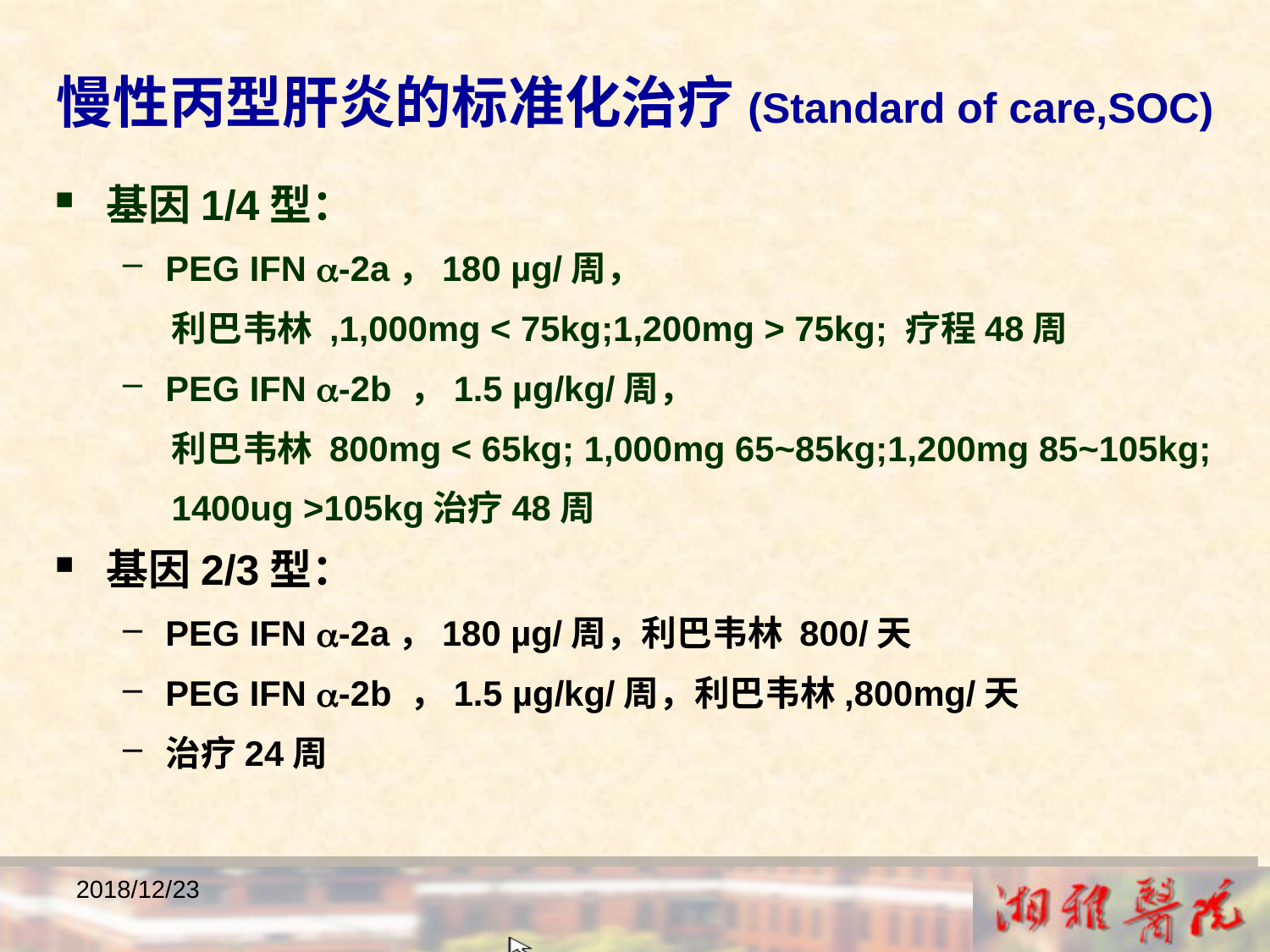

慢性丙型肝炎的标准化治疗(Standard of care,SOC)
基因1/4型：
PEG IFN α-2a，180 µg/周，
     利巴韦林 ,1,000mg < 75kg;1,200mg > 75kg; 疗程48周
PEG IFN α-2b ，1.5 µg/kg/周，
     利巴韦林 800mg < 65kg; 1,000mg 65~85kg;1,200mg 85~105kg;
     1400ug >105kg治疗48周
基因2/3型：
PEG IFN α-2a，180 µg/周，利巴韦林 800/天
PEG IFN α-2b ，1.5 µg/kg/周，利巴韦林,800mg/天
治疗24周

2018/12/23